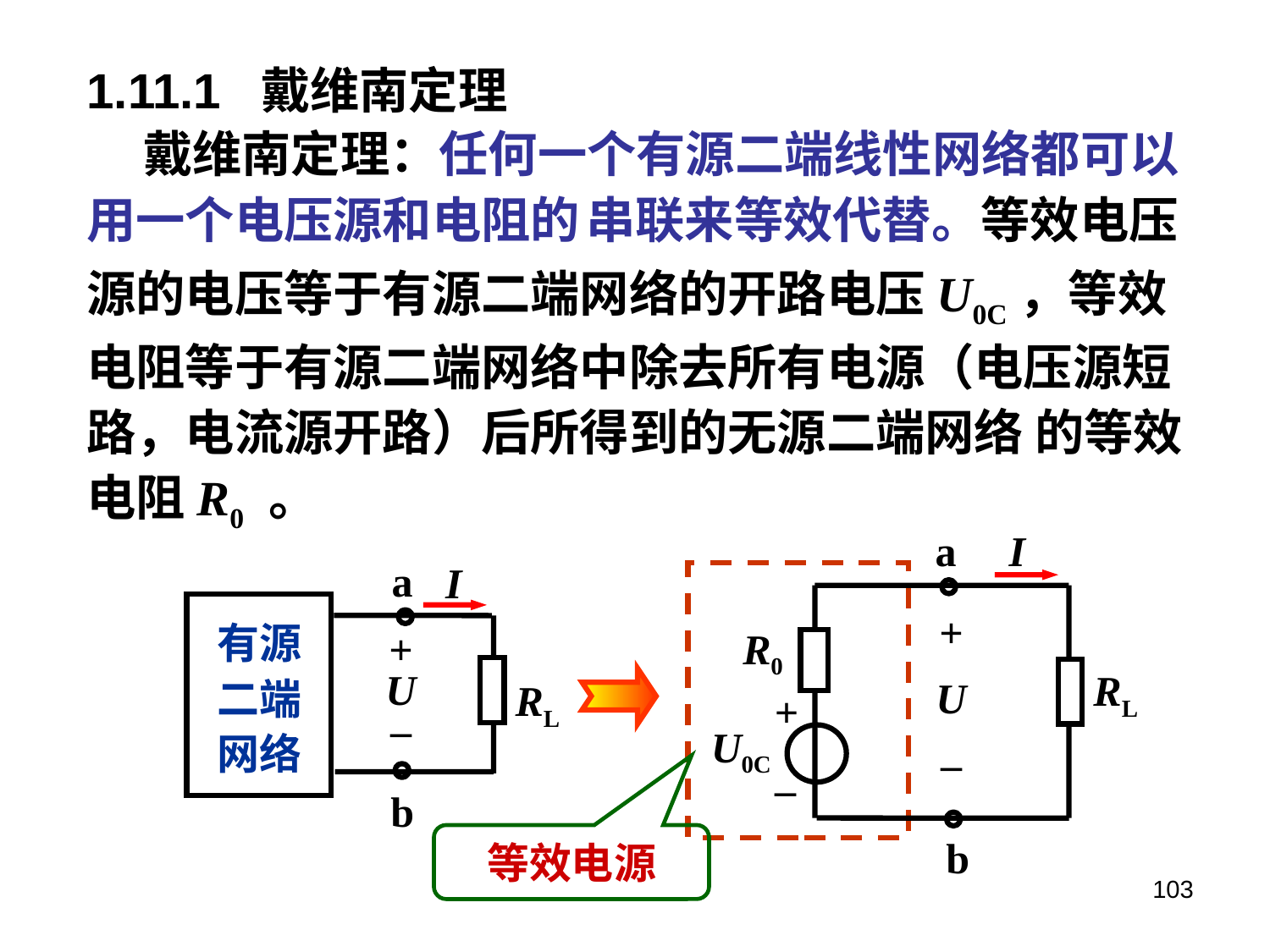

1.11.1  戴维南定理
    戴维南定理：任何一个有源二端线性网络都可以用一个电压源和电阻的 串联来等效代替。等效电压源的电压等于有源二端网络的开路电压U0C，等效电阻等于有源二端网络中除去所有电源（电压源短路，电流源开路）后所得到的无源二端网络 的等效电阻R0 。

a
I
a
I
有源
二端
网络

+
U
–

RL

b

+
U
–

R0

RL

+

U0C

_

等效电源
b
103